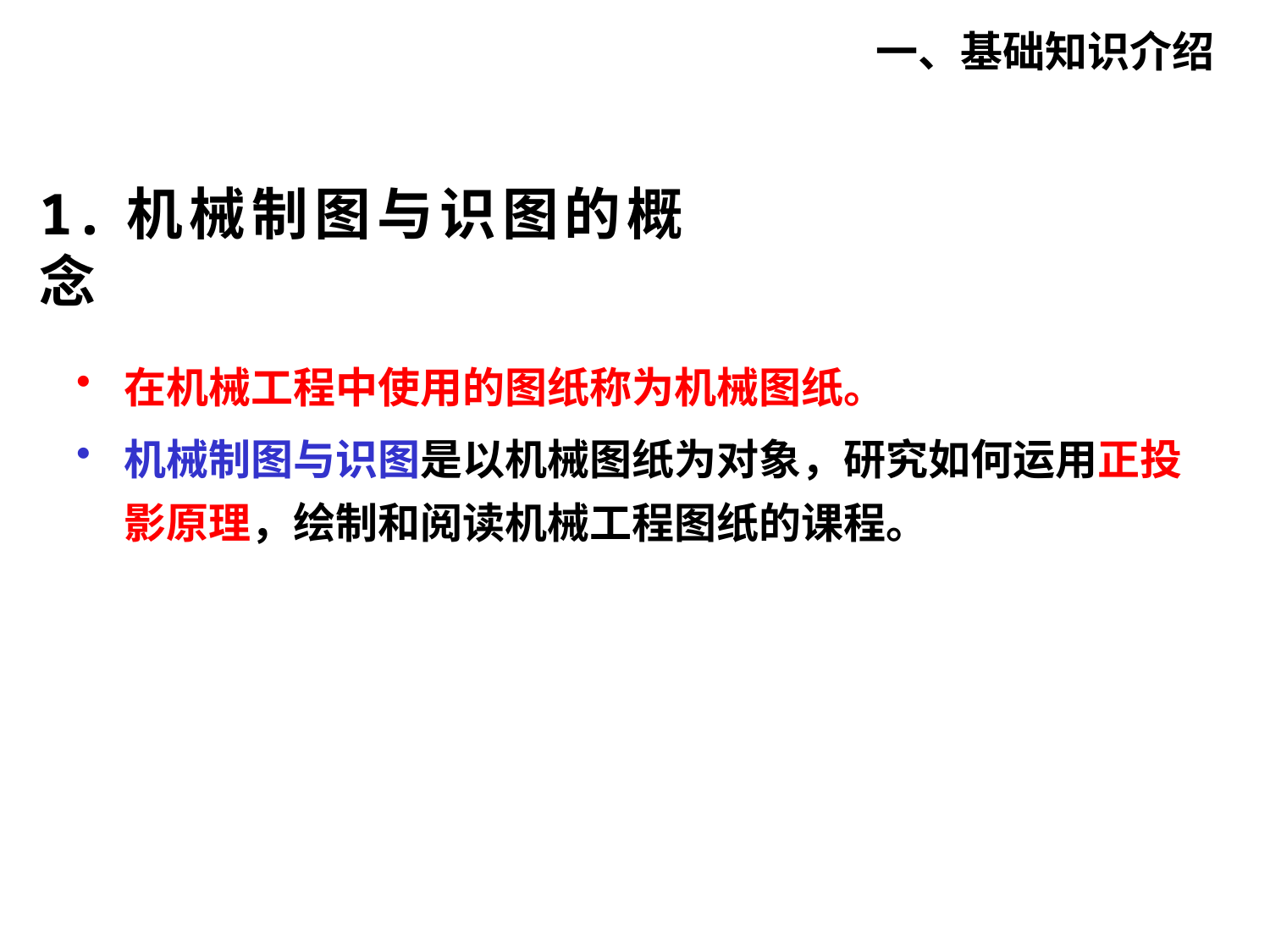

一、基础知识介绍
# 1.机械制图与识图的概念
在机械工程中使用的图纸称为机械图纸。
机械制图与识图是以机械图纸为对象，研究如何运用正投影原理，绘制和阅读机械工程图纸的课程。